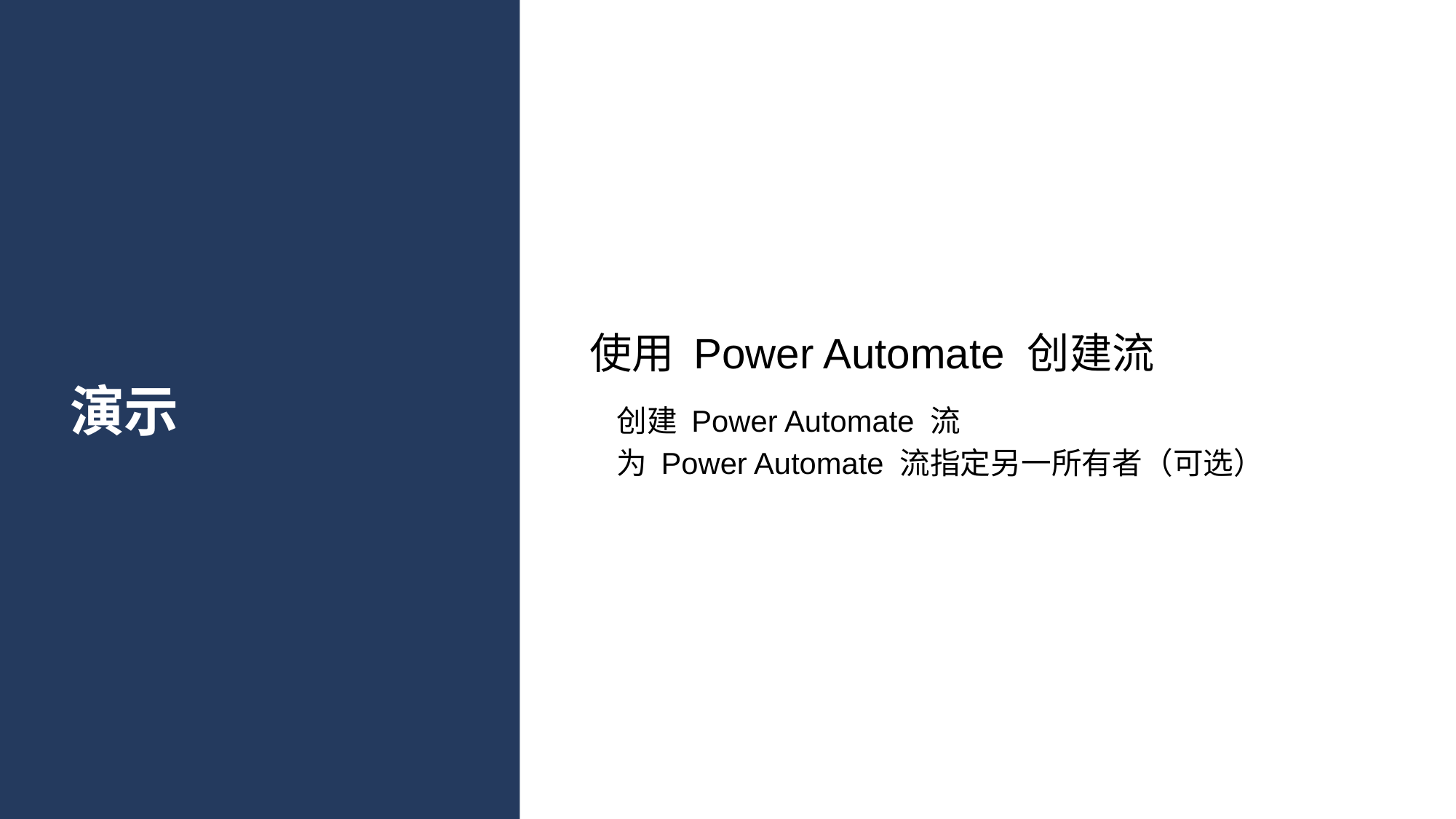

使用 Power Automate 创建流
创建 Power Automate 流
为 Power Automate 流指定另一所有者（可选）

# 演示